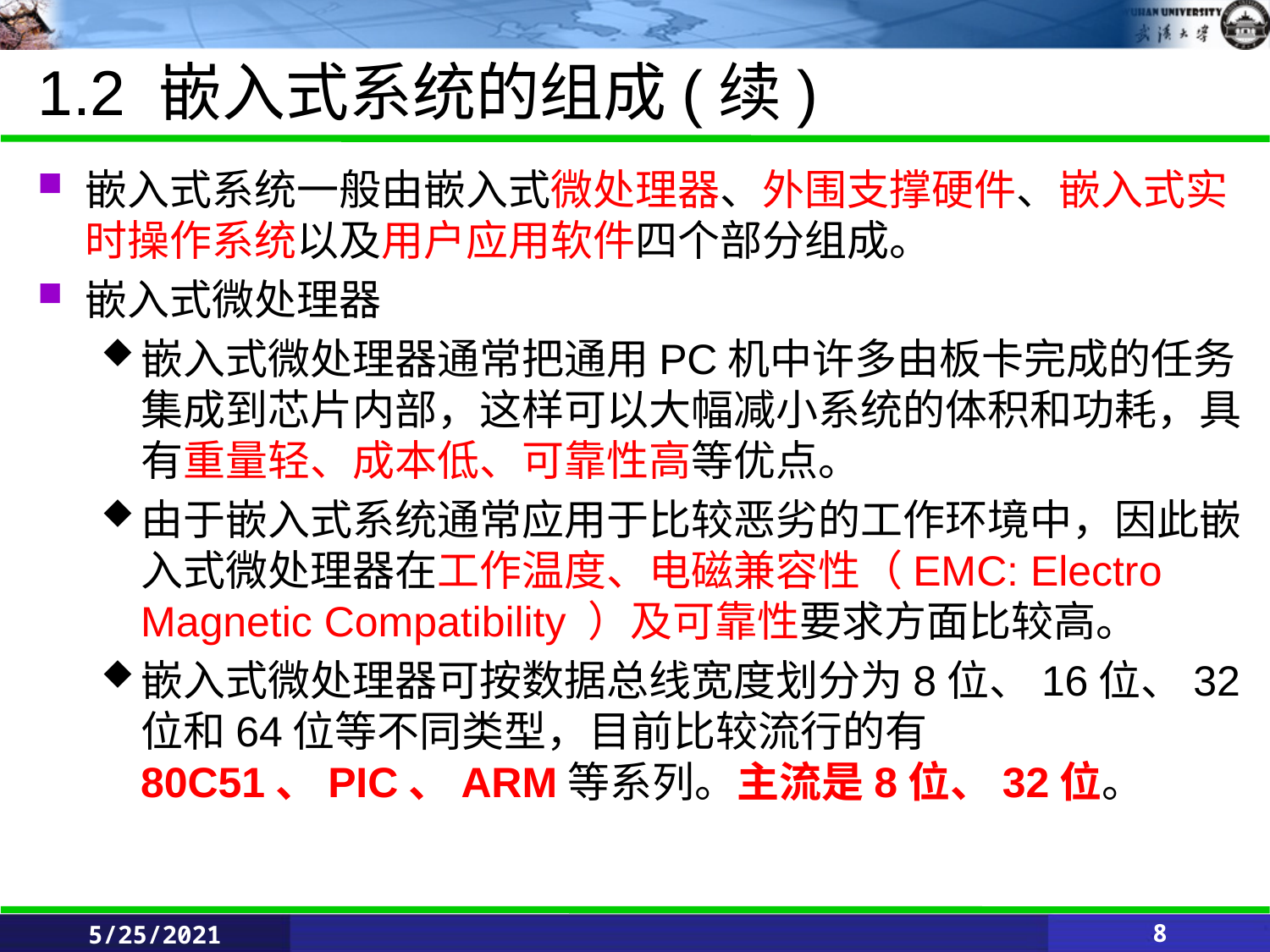

# 1.2 嵌入式系统的组成(续)
嵌入式系统一般由嵌入式微处理器、外围支撑硬件、嵌入式实时操作系统以及用户应用软件四个部分组成。
嵌入式微处理器
嵌入式微处理器通常把通用PC机中许多由板卡完成的任务集成到芯片内部，这样可以大幅减小系统的体积和功耗，具有重量轻、成本低、可靠性高等优点。
由于嵌入式系统通常应用于比较恶劣的工作环境中，因此嵌入式微处理器在工作温度、电磁兼容性（EMC: Electro Magnetic Compatibility ）及可靠性要求方面比较高。
嵌入式微处理器可按数据总线宽度划分为8位、16位、32位和64位等不同类型，目前比较流行的有80C51、PIC、ARM等系列。主流是8位、32位。
5/25/2021

8